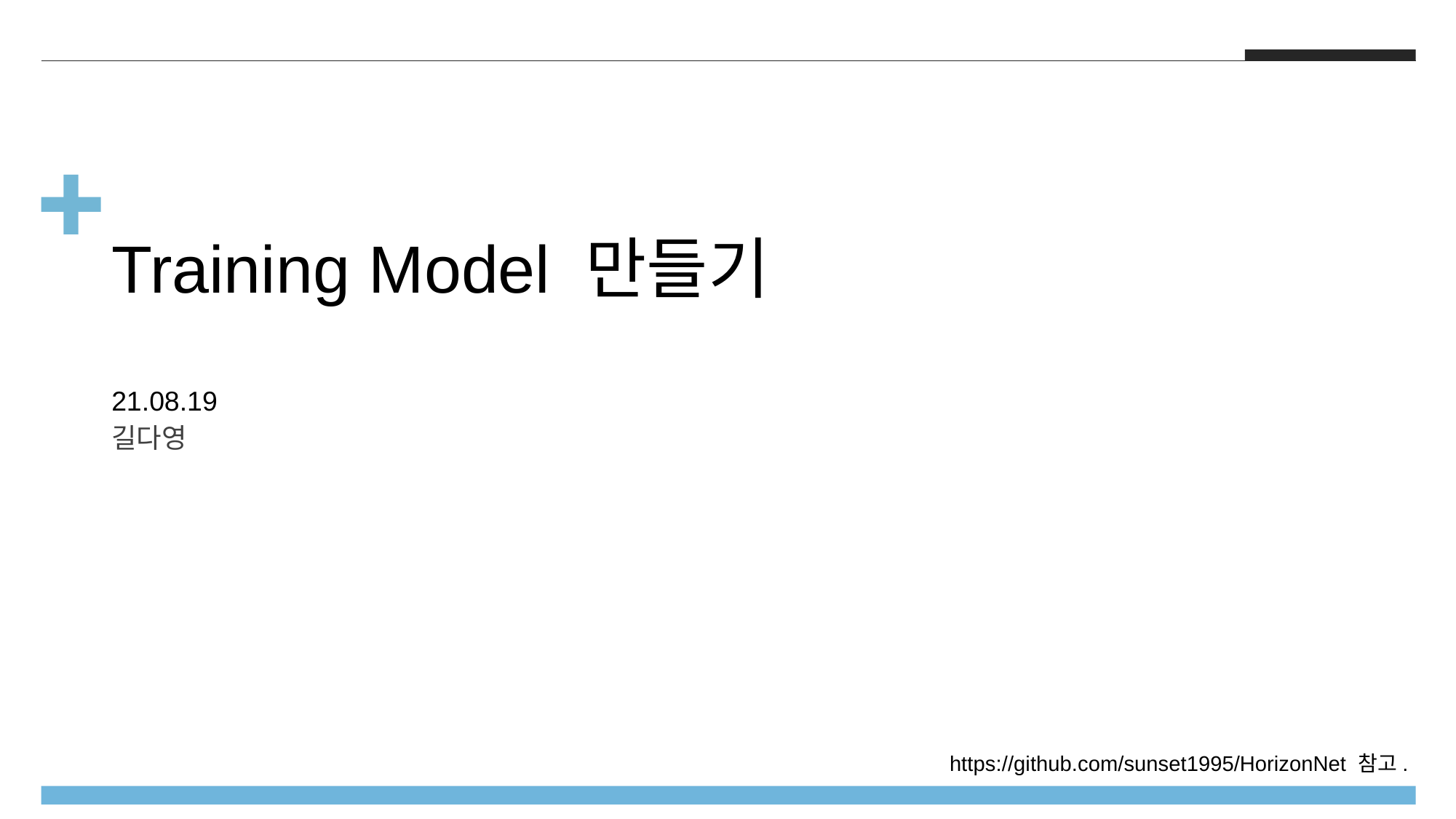

Training Model 만들기
21.08.19
길다영
https://github.com/sunset1995/HorizonNet 참고.